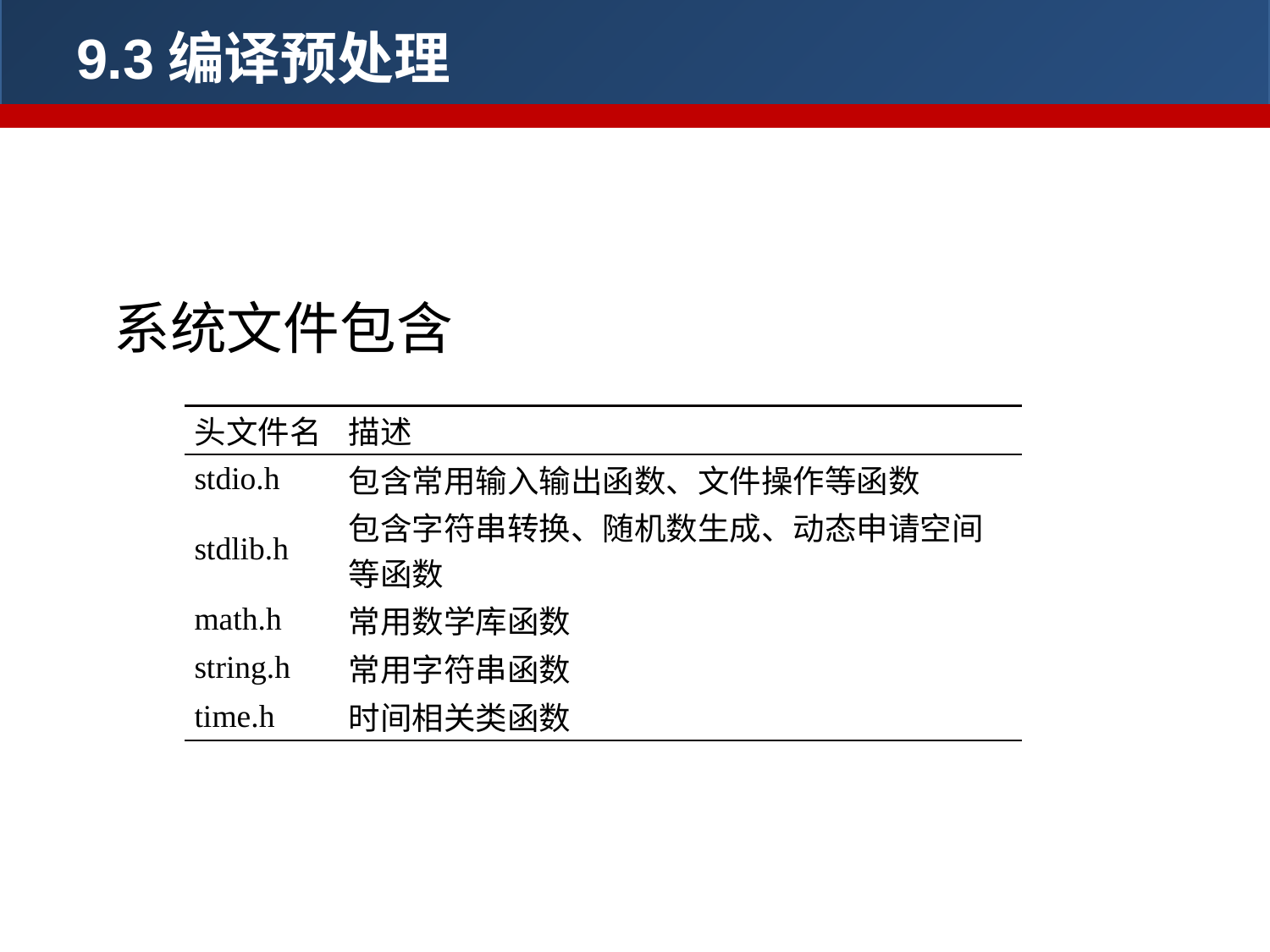

9.3编译预处理

9.3.1文件包含
 系统文件包含
| 头文件名 | 描述 |
| --- | --- |
| stdio.h | 包含常用输入输出函数、文件操作等函数 |
| stdlib.h | 包含字符串转换、随机数生成、动态申请空间等函数 |
| math.h | 常用数学库函数 |
| string.h | 常用字符串函数 |
| time.h | 时间相关类函数 |